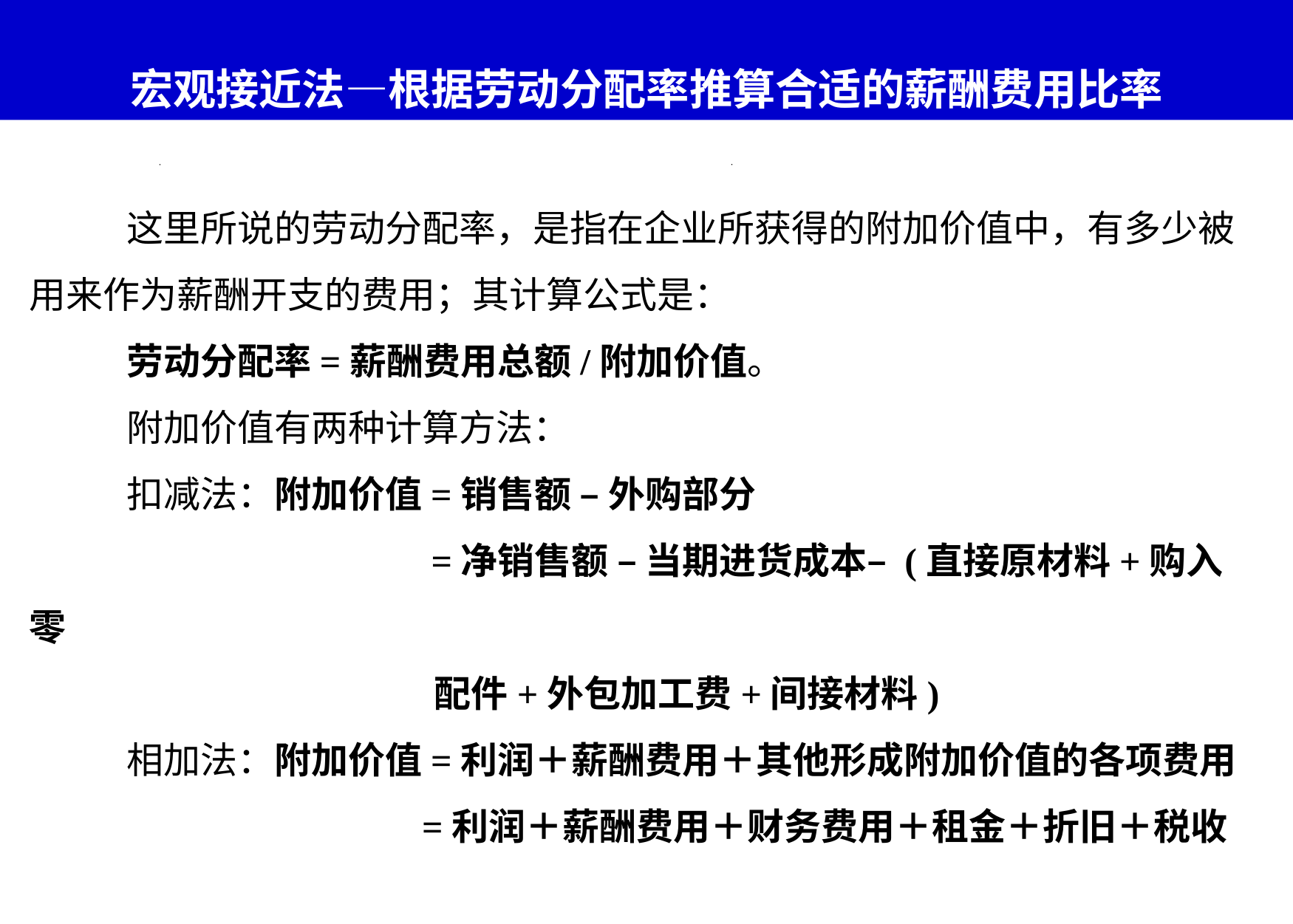

# 宏观接近法—根据劳动分配率推算合适的薪酬费用比率

这里所说的劳动分配率，是指在企业所获得的附加价值中，有多少被用来作为薪酬开支的费用；其计算公式是：
劳动分配率=薪酬费用总额/附加价值。
附加价值有两种计算方法：
扣减法：附加价值=销售额 ‒ 外购部分
                                 =净销售额 ‒ 当期进货成本‒ (直接原材料+购入零
                                    配件+外包加工费+间接材料)
相加法：附加价值=利润＋薪酬费用＋其他形成附加价值的各项费用
                                =利润＋薪酬费用＋财务费用＋租金＋折旧＋税收